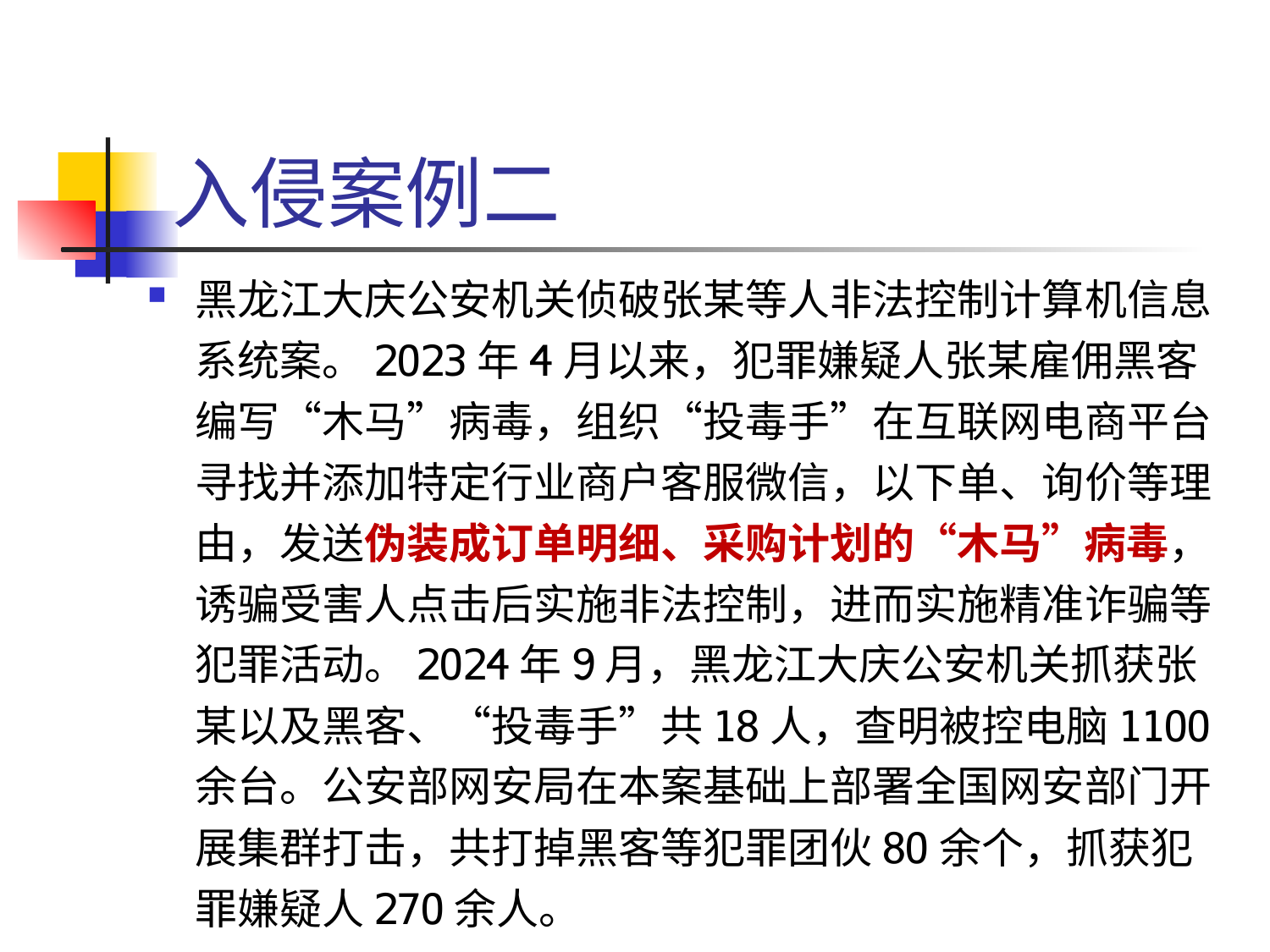

# 入侵案例二
黑龙江大庆公安机关侦破张某等人非法控制计算机信息系统案。2023年4月以来，犯罪嫌疑人张某雇佣黑客编写“木马”病毒，组织“投毒手”在互联网电商平台寻找并添加特定行业商户客服微信，以下单、询价等理由，发送伪装成订单明细、采购计划的“木马”病毒，诱骗受害人点击后实施非法控制，进而实施精准诈骗等犯罪活动。2024年9月，黑龙江大庆公安机关抓获张某以及黑客、“投毒手”共18人，查明被控电脑1100余台。公安部网安局在本案基础上部署全国网安部门开展集群打击，共打掉黑客等犯罪团伙80余个，抓获犯罪嫌疑人270余人。